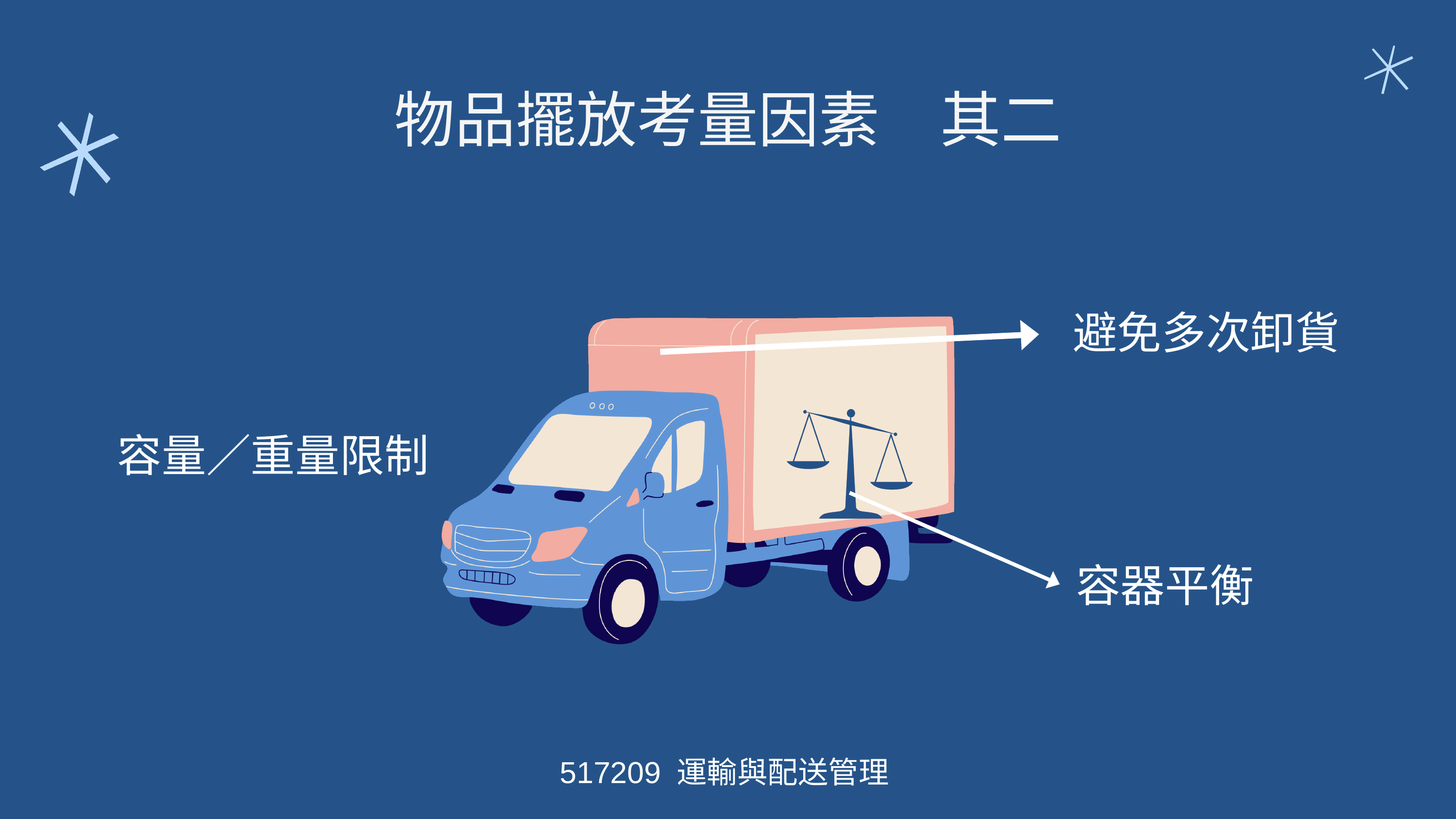

物品擺放考量因素　其二

避免多次卸貨

容量／重量限制

容器平衡
517209 運輸與配送管理